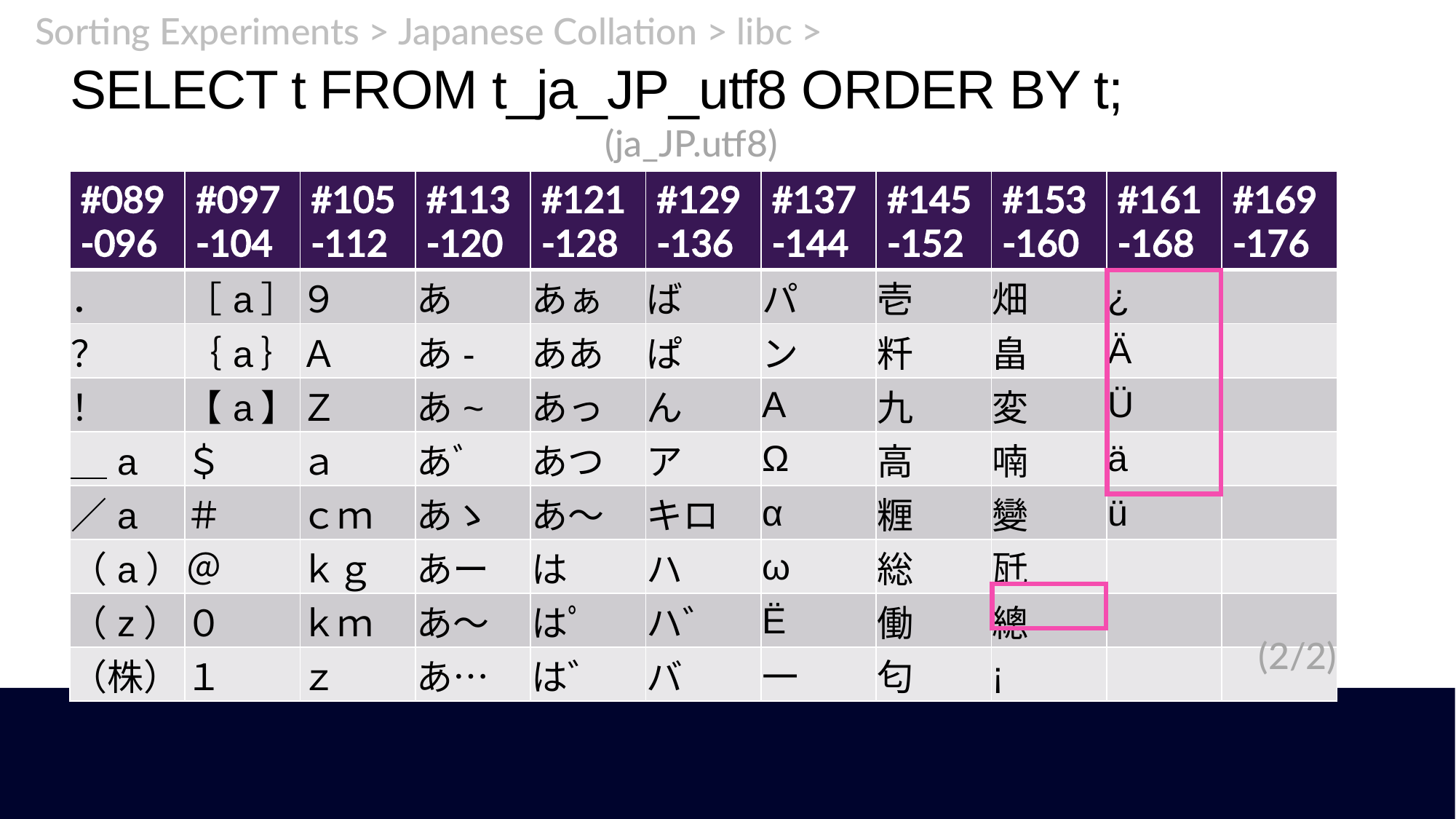

Sorting Experiments > Japanese Collation > libc >
# SELECT t FROM t_ja_JP_utf8 ORDER BY t;
(ja_JP.utf8)
| #089 -096 | #097 -104 | #105 -112 | #113 -120 | #121 -128 | #129 -136 | #137 -144 | #145 -152 | #153 -160 | #161 -168 | #169 -176 |
| --- | --- | --- | --- | --- | --- | --- | --- | --- | --- | --- |
| ． | ［a］ | ９ | あ | あぁ | ば | パ | 壱 | 畑 | ¿ |  |
| ？ | ｛a｝ | Ａ | あ- | ああ | ぱ | ン | 粁 | 畠 | Ä |  |
| ！ | 【a】 | Ｚ | あ~ | あっ | ん | Α | 九 | 変 | Ü |  |
| ＿a | ＄ | ａ | あﾞ | あつ | ア | Ω | 高 | 喃 | ä |  |
| ／a | ＃ | ｃｍ | あゝ | あ～ | キロ | α | 糎 | 變 | ü |  |
| （a） | ＠ | ｋｇ | あー | は | ハ | ω | 総 | 瓩 |  |  |
| （z） | ０ | ｋｍ | あ〜 | はﾟ | ハ゛ | Ё | 働 | 總 |  |  |
| （株） | １ | ｚ | あ… | は゛ | バ | 一 | 匂 | ¡ |  |  |

(2/2)